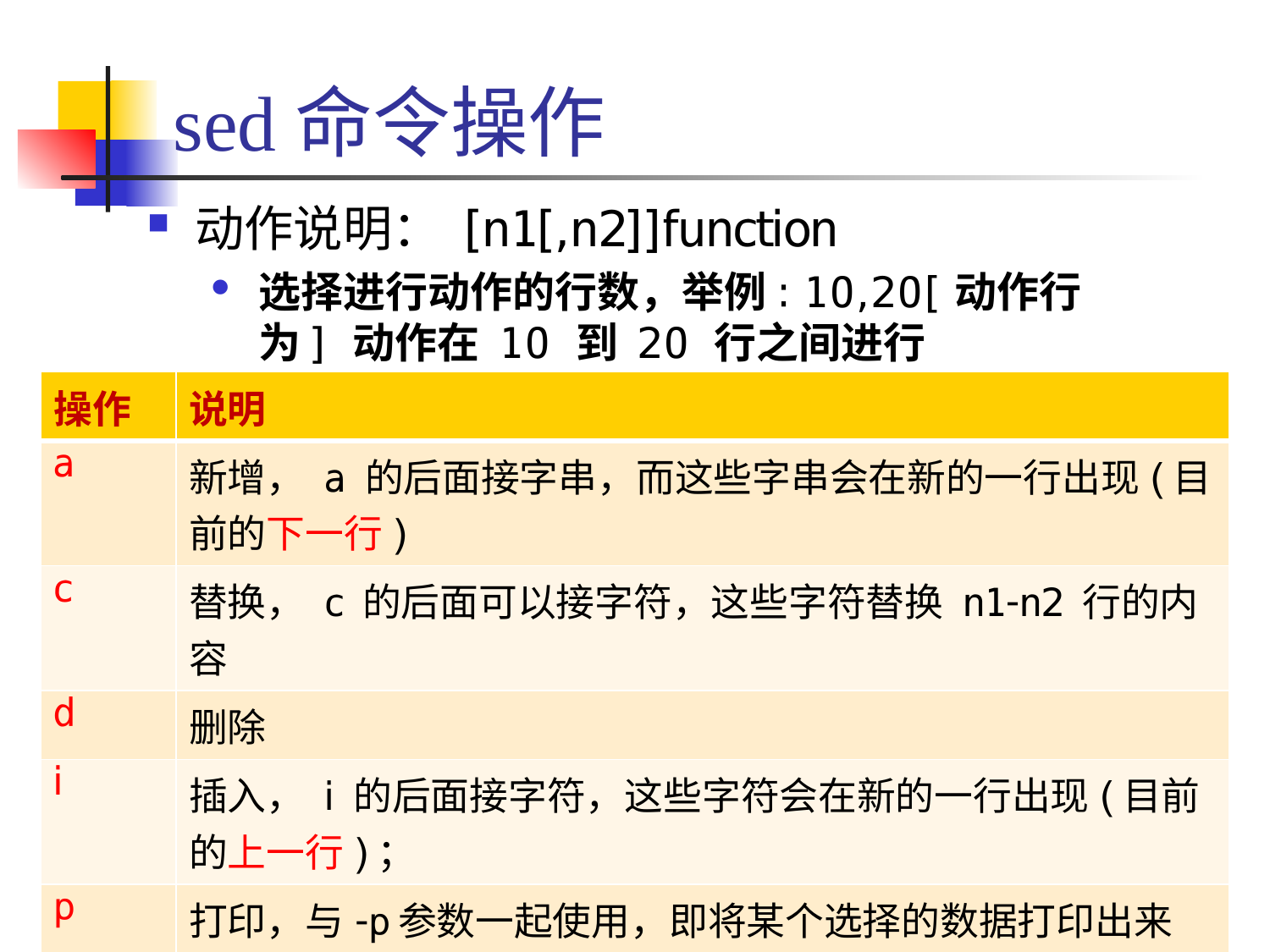

# sed命令操作
动作说明： [n1[,n2]]function
选择进行动作的行数，举例: 10,20[动作行为] 动作在 10 到 20 行之间进行
| 操作 | 说明 |
| --- | --- |
| a | 新增， a 的后面接字串，而这些字串会在新的一行出现(目前的下一行) |
| c | 替换， c 的后面可以接字符，这些字符替换 n1-n2 行的内容 |
| d | 删除 |
| i | 插入， i 的后面接字符，这些字符会在新的一行出现(目前的上一行)； |
| p | 打印，与-p参数一起使用，即将某个选择的数据打印出来 |
| s | 替换，直接进行替换工作，可与正则表达式配合使用 |